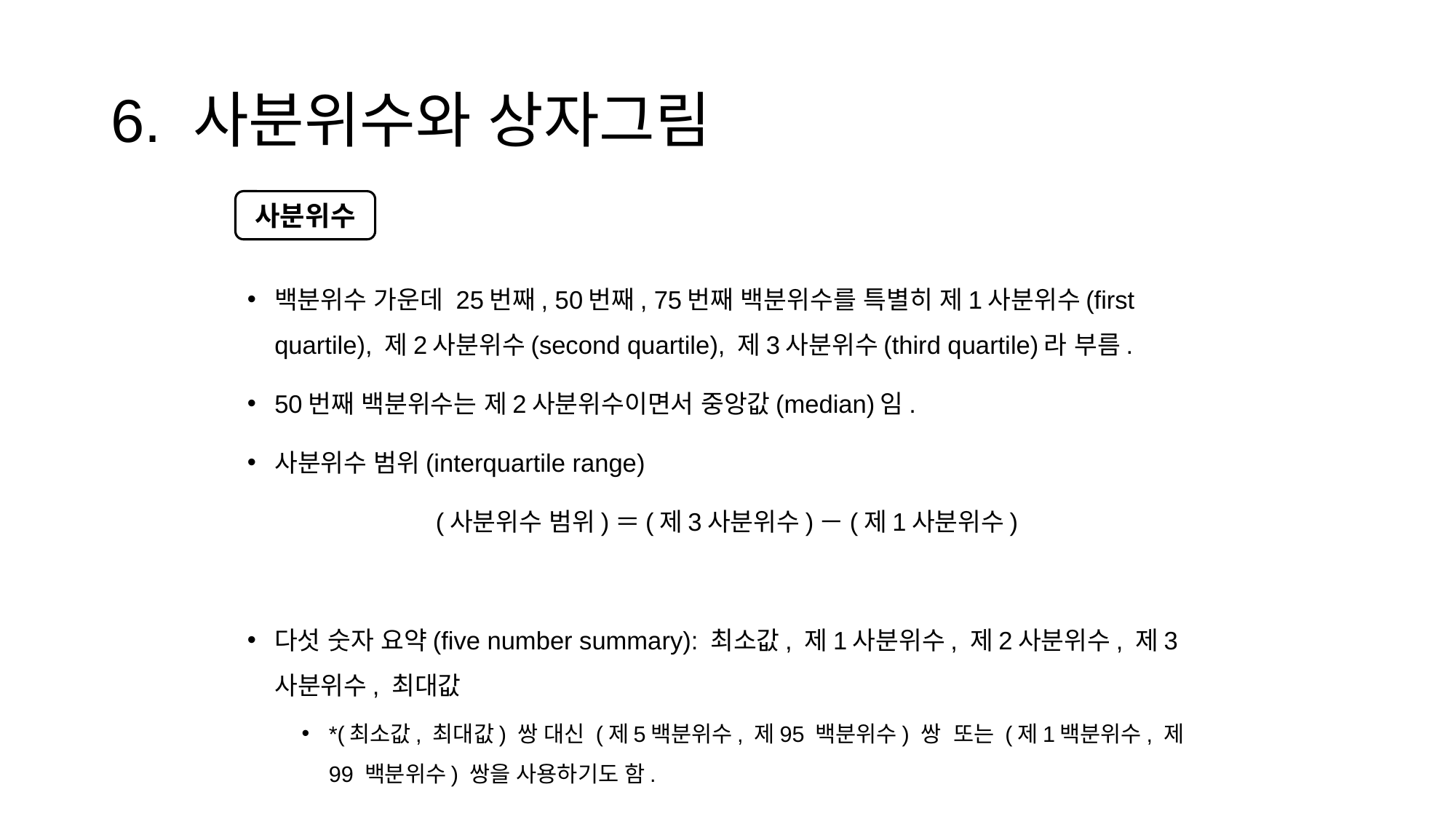

# 6. 사분위수와 상자그림
사분위수
백분위수 가운데 25번째, 50번째, 75번째 백분위수를 특별히 제1사분위수(first quartile), 제2사분위수(second quartile), 제3사분위수(third quartile)라 부름.
50번째 백분위수는 제2사분위수이면서 중앙값(median)임.
사분위수 범위(interquartile range)
(사분위수 범위)＝(제3사분위수)－(제1사분위수)

다섯 숫자 요약(five number summary): 최소값, 제1사분위수, 제2사분위수, 제3사분위수, 최대값
*(최소값, 최대값) 쌍 대신 (제5백분위수, 제95 백분위수) 쌍  또는 (제1백분위수, 제99 백분위수) 쌍을 사용하기도 함.